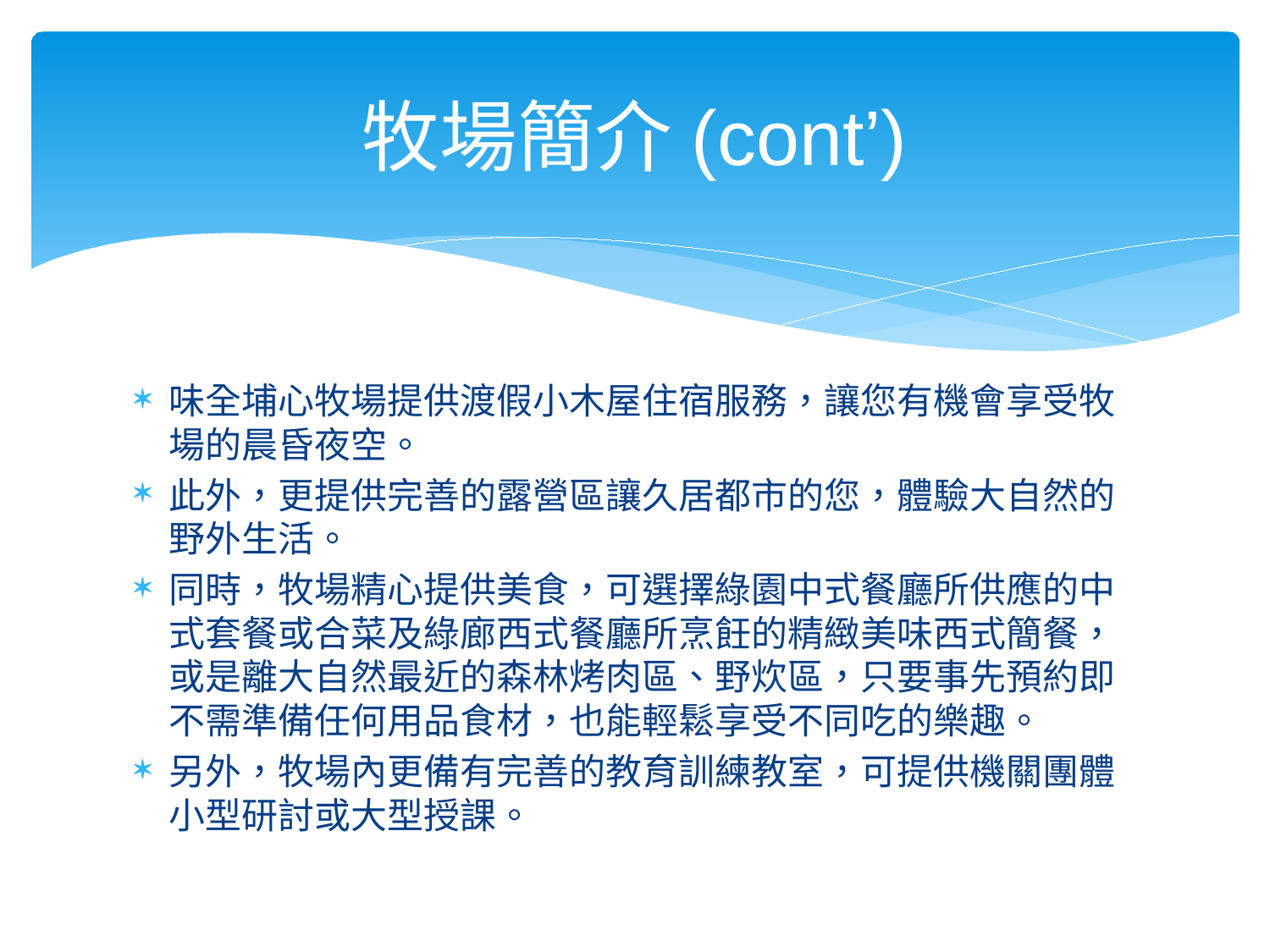

# 牧場簡介(cont’)
味全埔心牧場提供渡假小木屋住宿服務，讓您有機會享受牧場的晨昏夜空。
此外，更提供完善的露營區讓久居都市的您，體驗大自然的野外生活。
同時，牧場精心提供美食，可選擇綠園中式餐廳所供應的中式套餐或合菜及綠廊西式餐廳所烹飪的精緻美味西式簡餐，或是離大自然最近的森林烤肉區、野炊區，只要事先預約即不需準備任何用品食材，也能輕鬆享受不同吃的樂趣。
另外，牧場內更備有完善的教育訓練教室，可提供機關團體小型研討或大型授課。